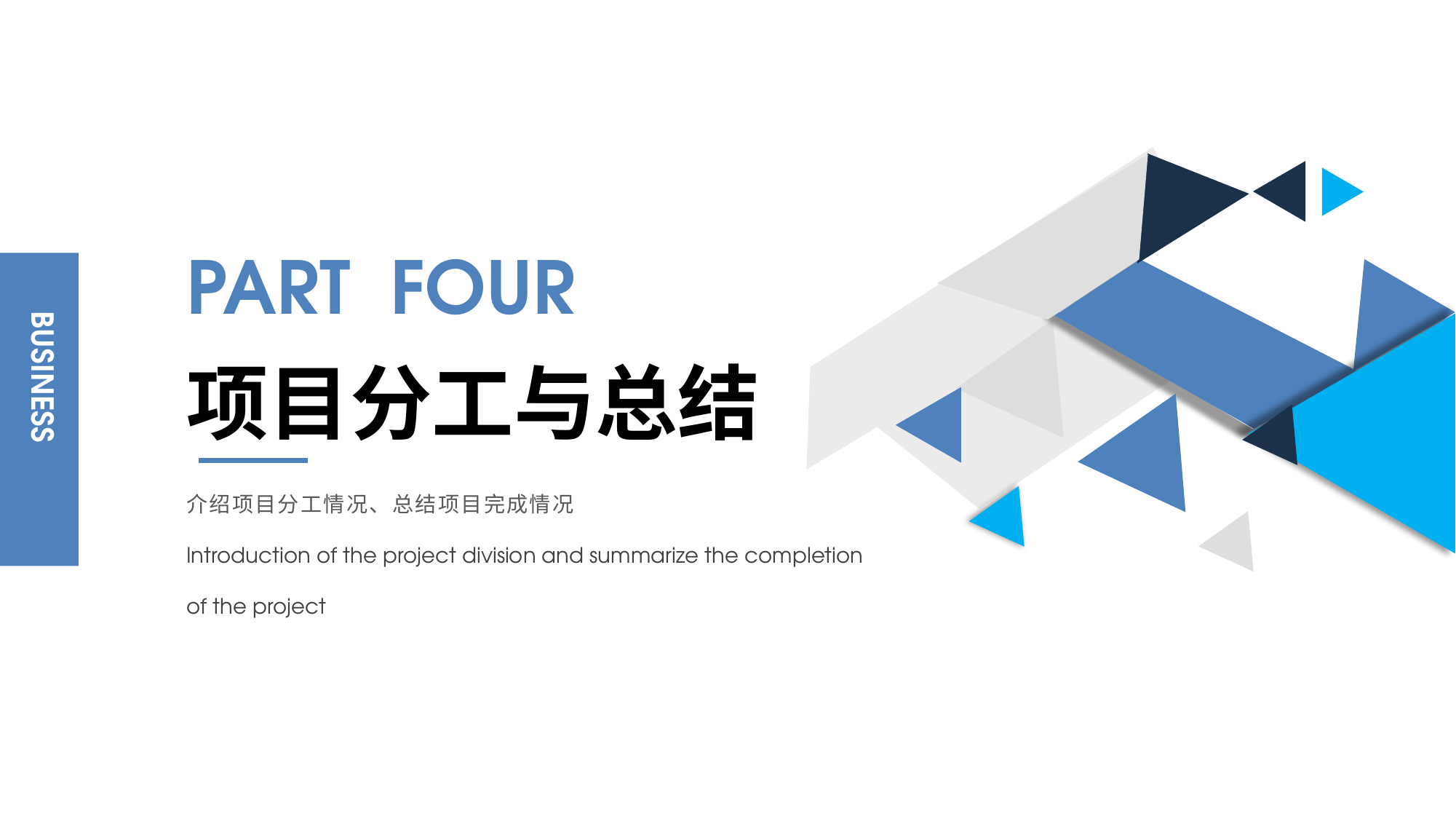

PART  FOUR

BUSINESS

项目分工与总结

介绍项目分工情况、总结项目完成情况
Introduction of the project division and summarize the completion of the project